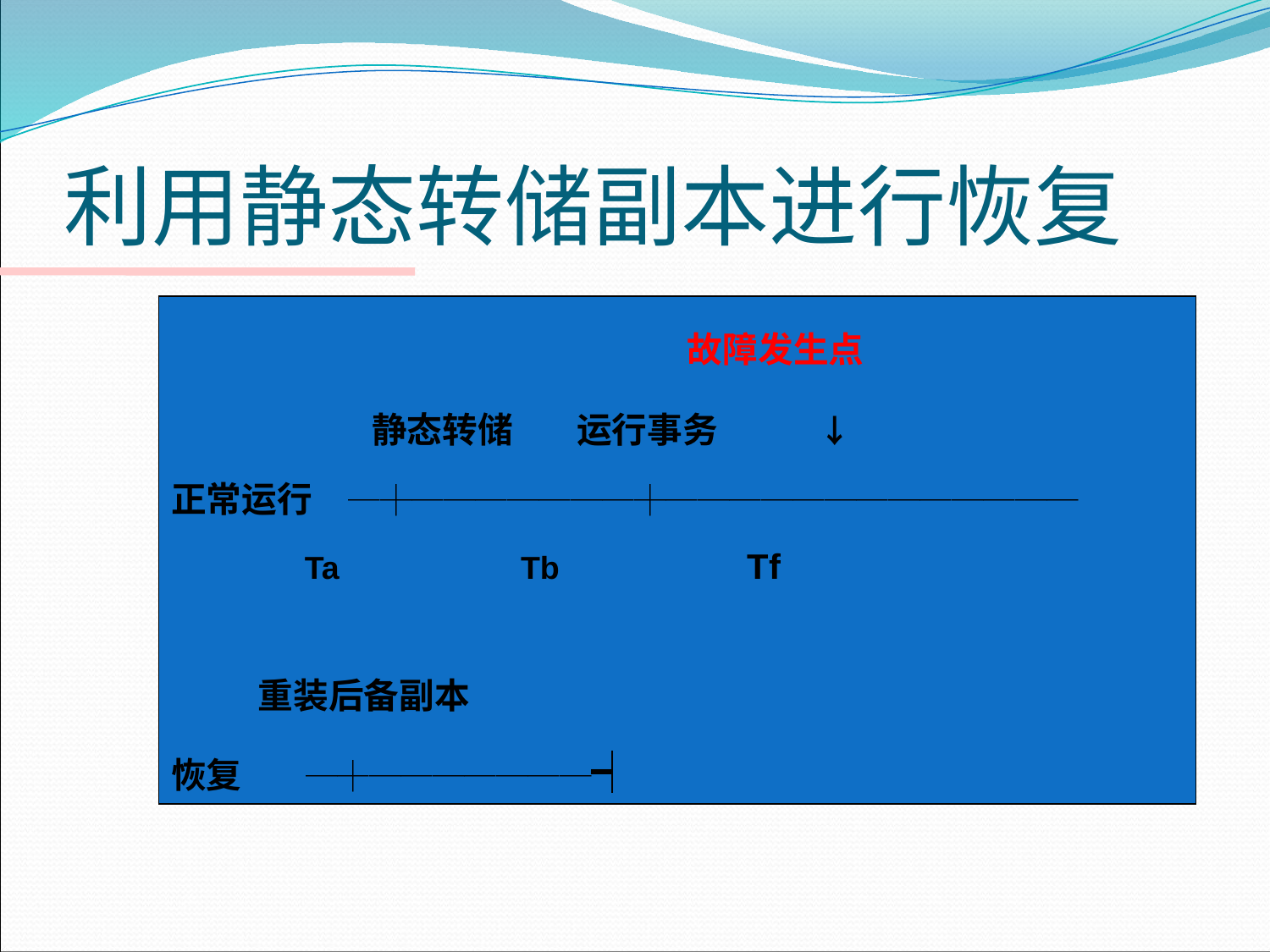

# 利用静态转储副本进行恢复

                                                     			 故障发生点
                    静态转储          运行事务              ↓
正常运行     ─┼───────┼─────────────
               Ta        　　　Tb                    Tf

           重装后备副本
恢复         ─┼───────┥

929